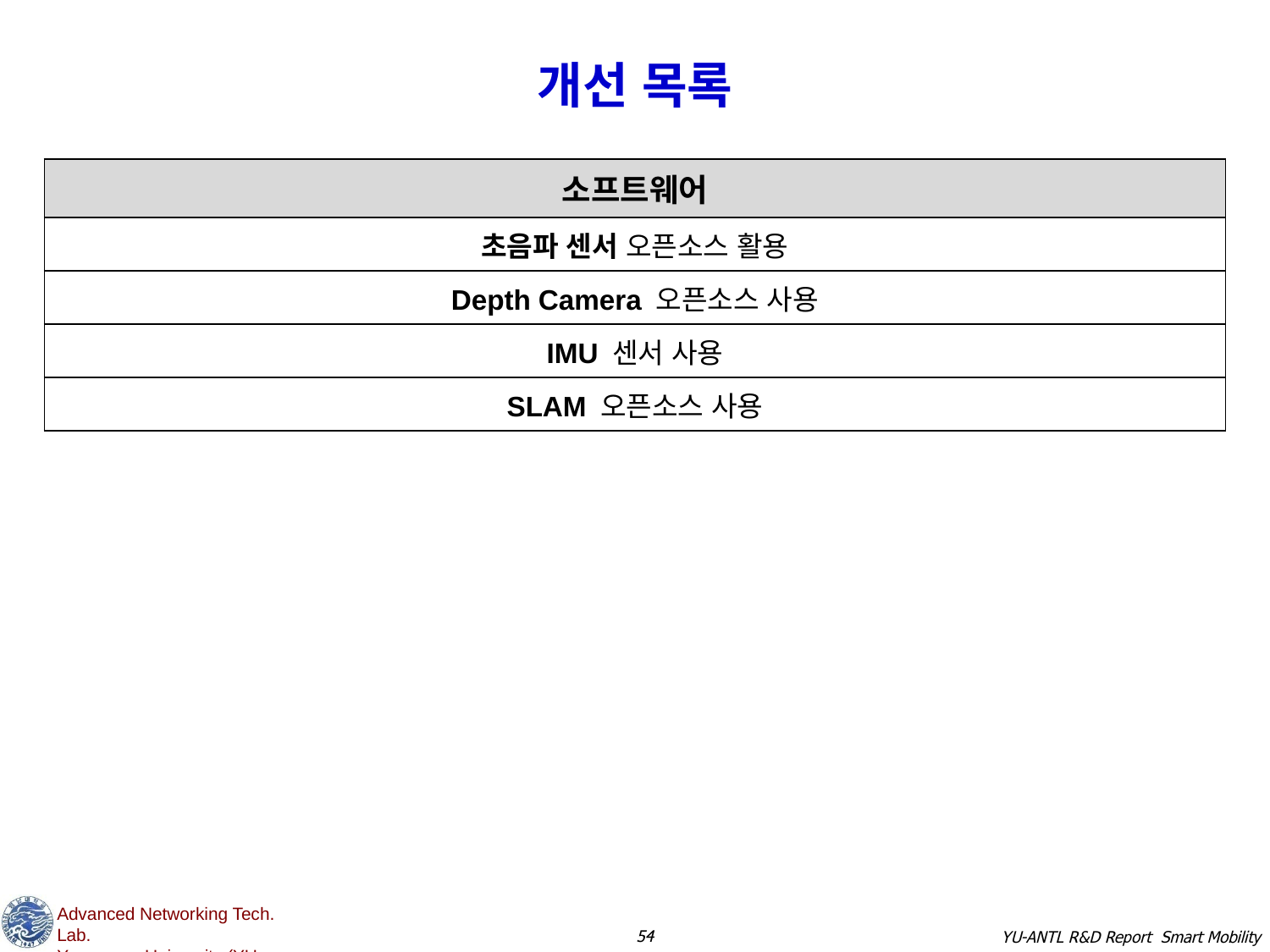

# 개선 목록
| 소프트웨어 |
| --- |
| 초음파 센서 오픈소스 활용 |
| Depth Camera 오픈소스 사용 |
| IMU 센서 사용 |
| SLAM 오픈소스 사용 |